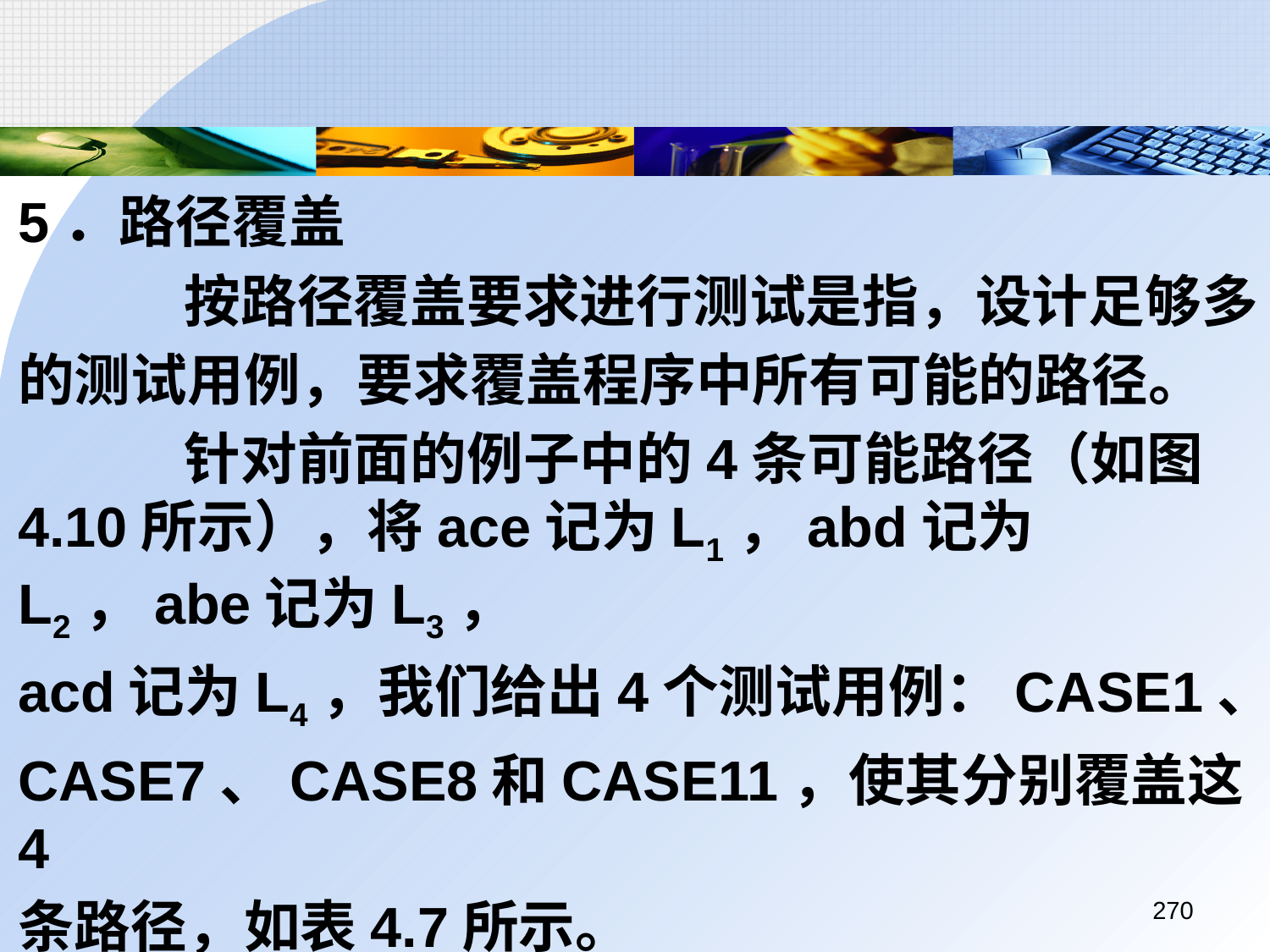

5．路径覆盖
		  按路径覆盖要求进行测试是指，设计足够多
	的测试用例，要求覆盖程序中所有可能的路径。
		  针对前面的例子中的4条可能路径（如图4.10所示），将ace记为L1，abd记为L2，abe记为L3，
	acd记为L4，我们给出4个测试用例：CASE1、
	CASE7、CASE8和CASE11，使其分别覆盖这4
	条路径，如表4.7所示。

270